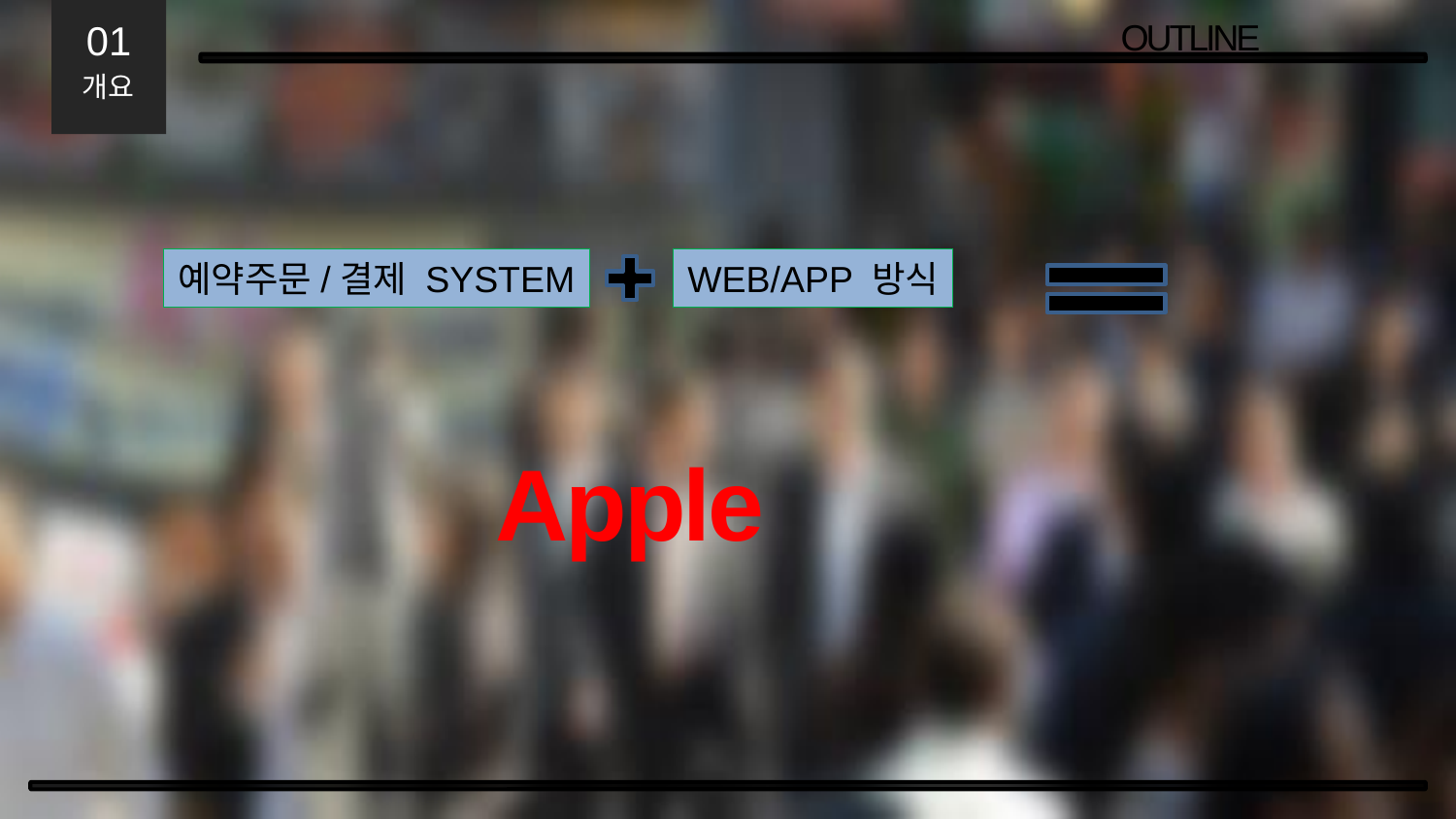

OUTLINE
01

개요
예약주문/결제 SYSTEM

WEB/APP 방식

Apple